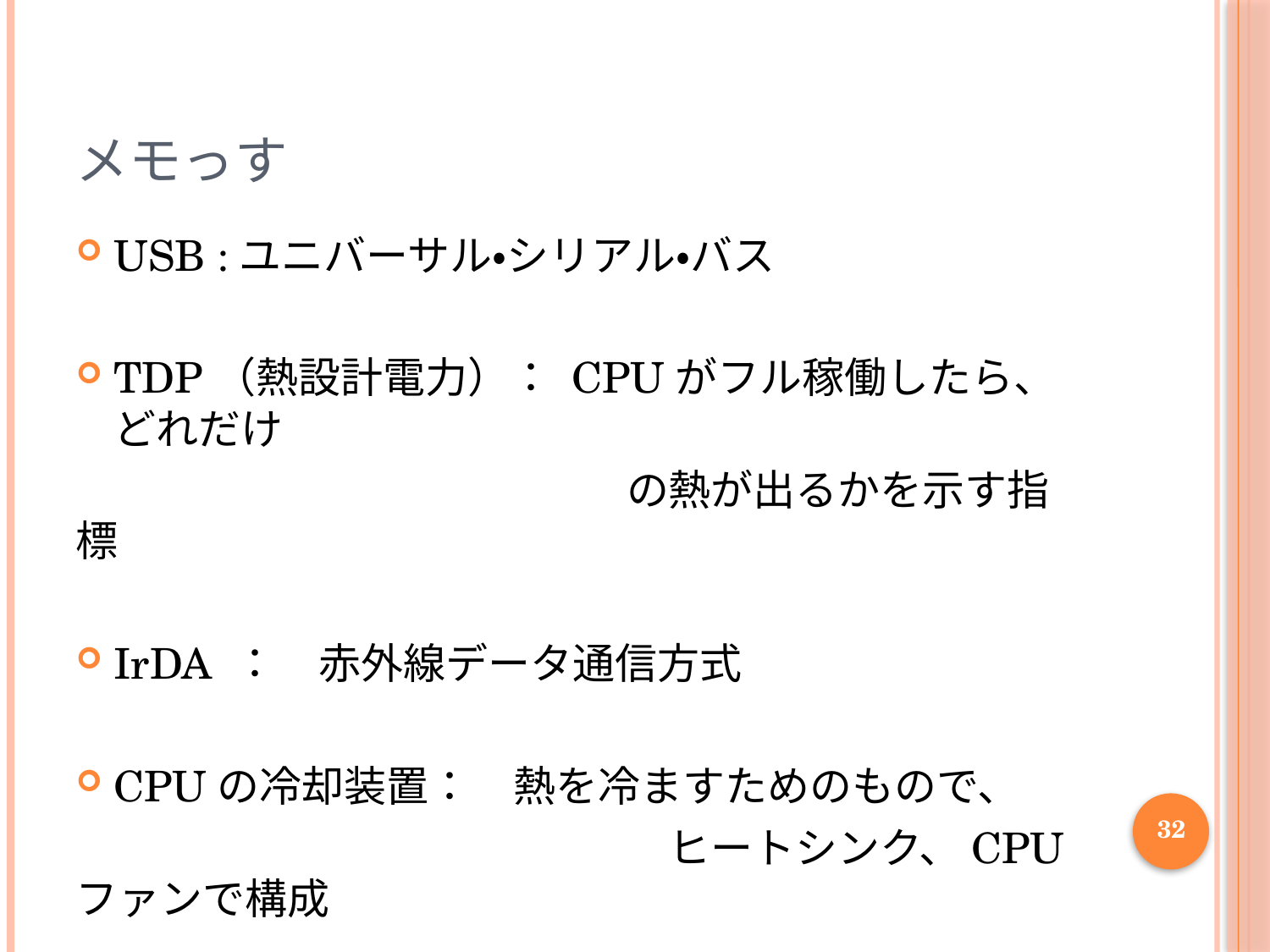

# メモっす
USB :ユニバーサル・シリアル・バス

TDP（熱設計電力）： CPUがフル稼働したら、どれだけ
　　　　　　　　　　　　　の熱が出るかを示す指標

IrDA ：　赤外線データ通信方式

CPUの冷却装置：　熱を冷ますためのもので、
　　　　　　　　　　　　　　ヒートシンク、CPUファンで構成
32